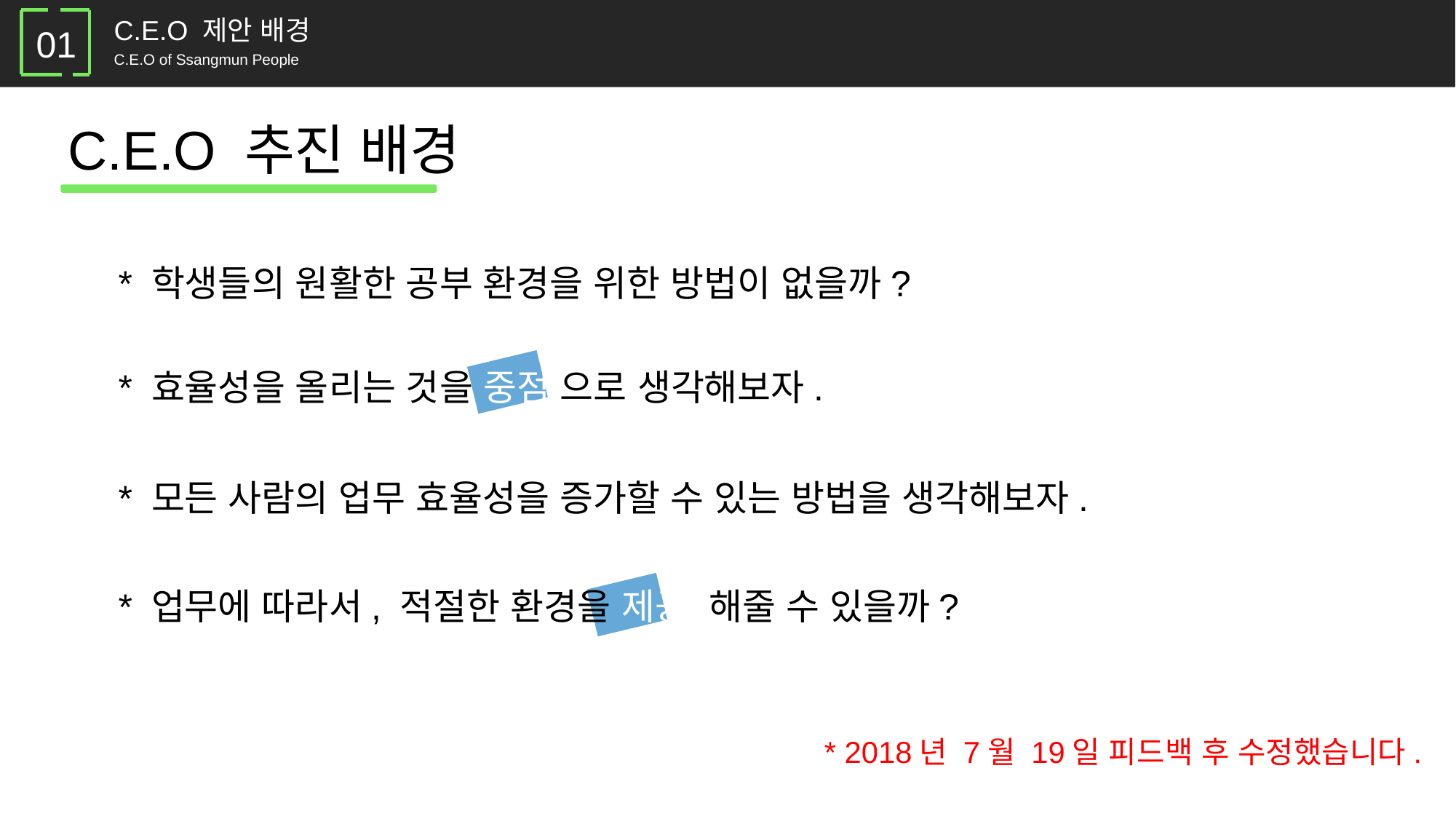

C.E.O 제안 배경
01
C.E.O of Ssangmun People
C.E.O 추진 배경

* 학생들의 원활한 공부 환경을 위한 방법이 없을까?

* 효율성을 올리는 것을 중점 으로 생각해보자.
* 모든 사람의 업무 효율성을 증가할 수 있는 방법을 생각해보자.
* 업무에 따라서, 적절한 환경을 제공  해줄 수 있을까?

* 2018년 7월 19일 피드백 후 수정했습니다.